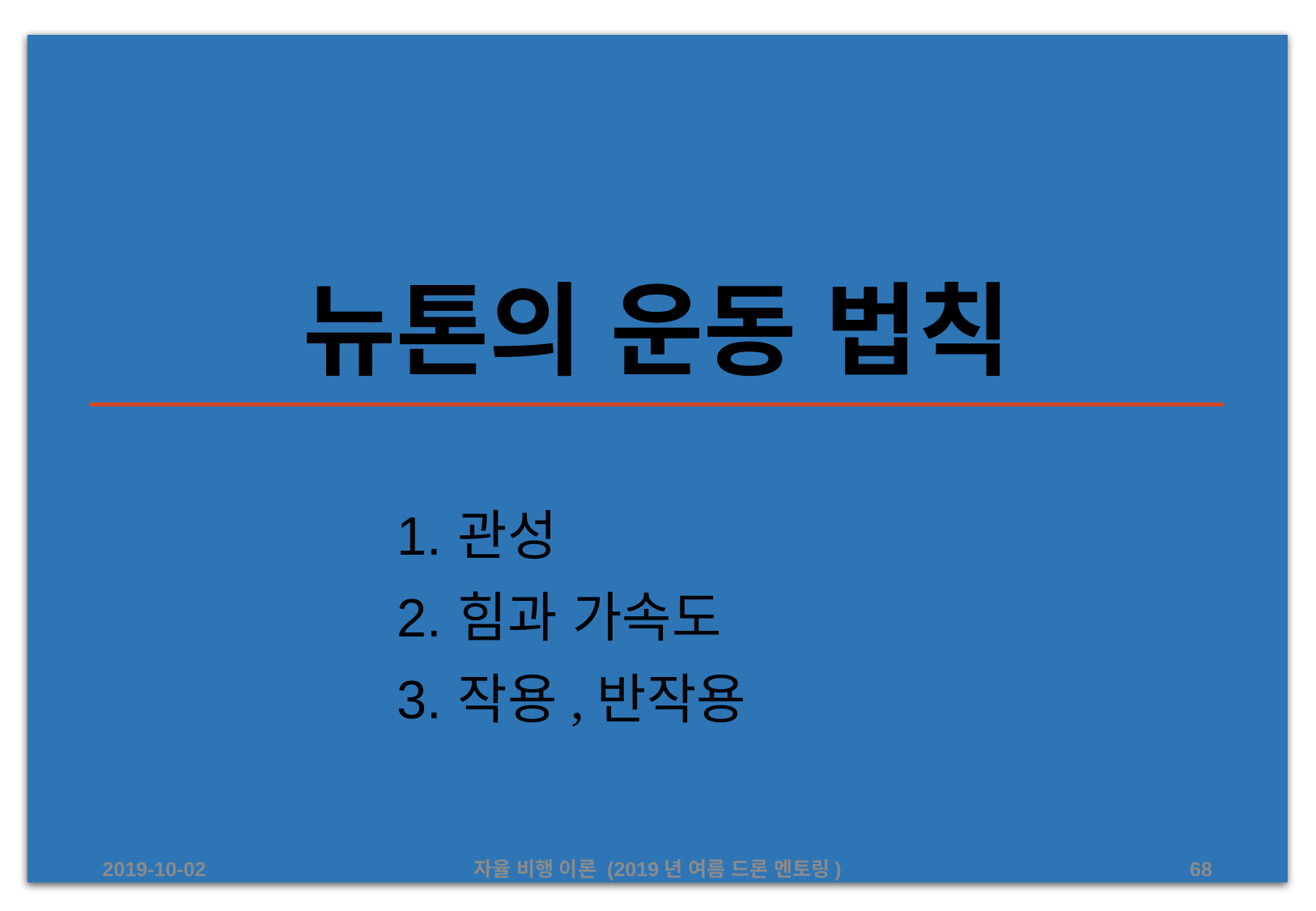

# 뉴톤의 운동 법칙
관성
힘과 가속도
작용,반작용
2019-10-02
자율 비행 이론 (2019년 여름 드론 멘토링)
68